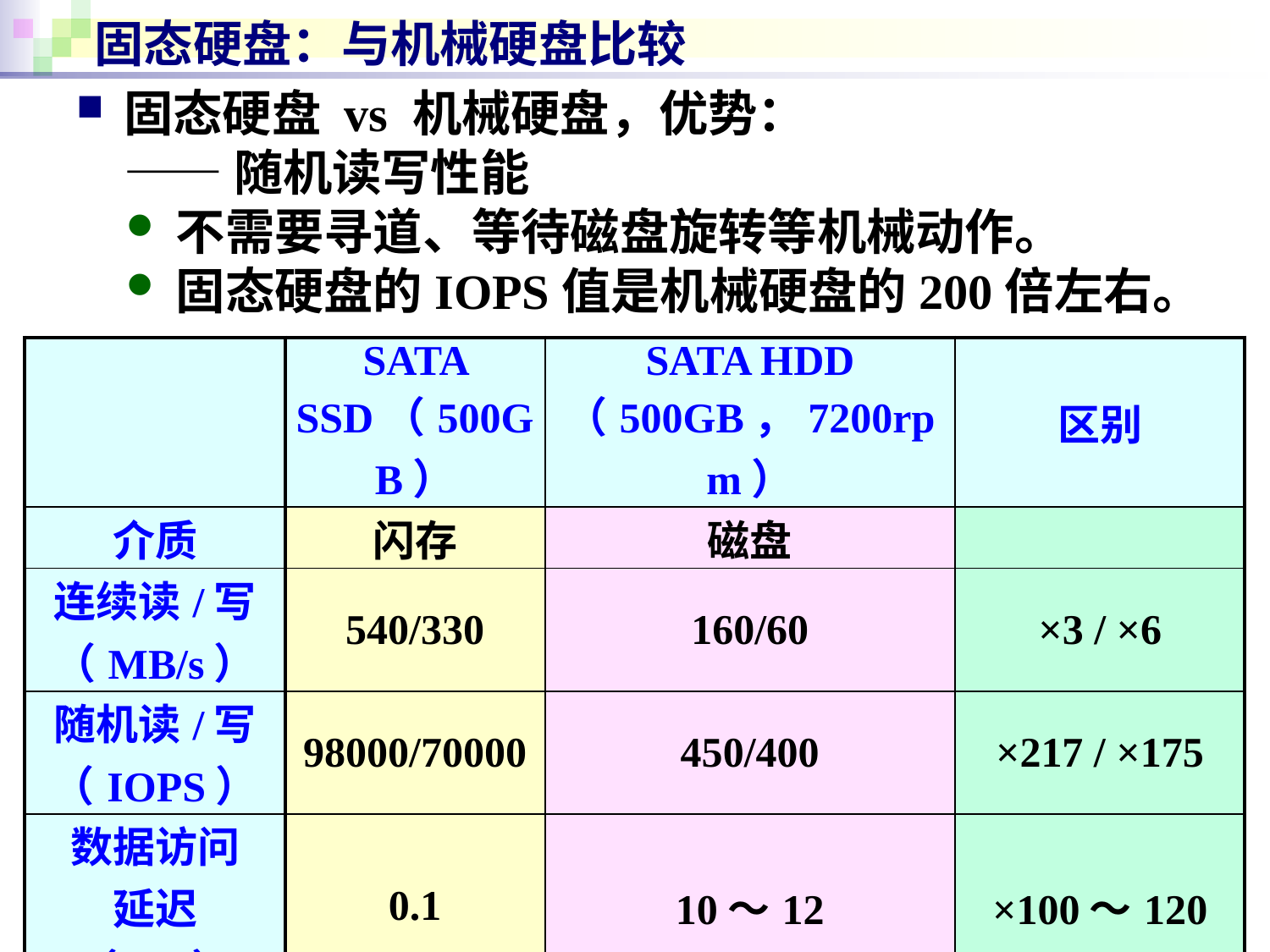

# 固态硬盘：与机械硬盘比较
固态硬盘 vs 机械硬盘，优势：
—— 随机读写性能
不需要寻道、等待磁盘旋转等机械动作。
固态硬盘的IOPS值是机械硬盘的200倍左右。
|  | SATA SSD（500GB） | SATA HDD （500GB，7200rpm） | 区别 |
| --- | --- | --- | --- |
| 介质 | 闪存 | 磁盘 |  |
| 连续读/写（MB/s） | 540/330 | 160/60 | ×3 / ×6 |
| 随机读/写（IOPS） | 98000/70000 | 450/400 | ×217 / ×175 |
| 数据访问 延迟（ms） | 0.1 | 10～12 | ×100～120 |
| 性能得分（PCMark） | 78700 | 5600 | ×14 |
54